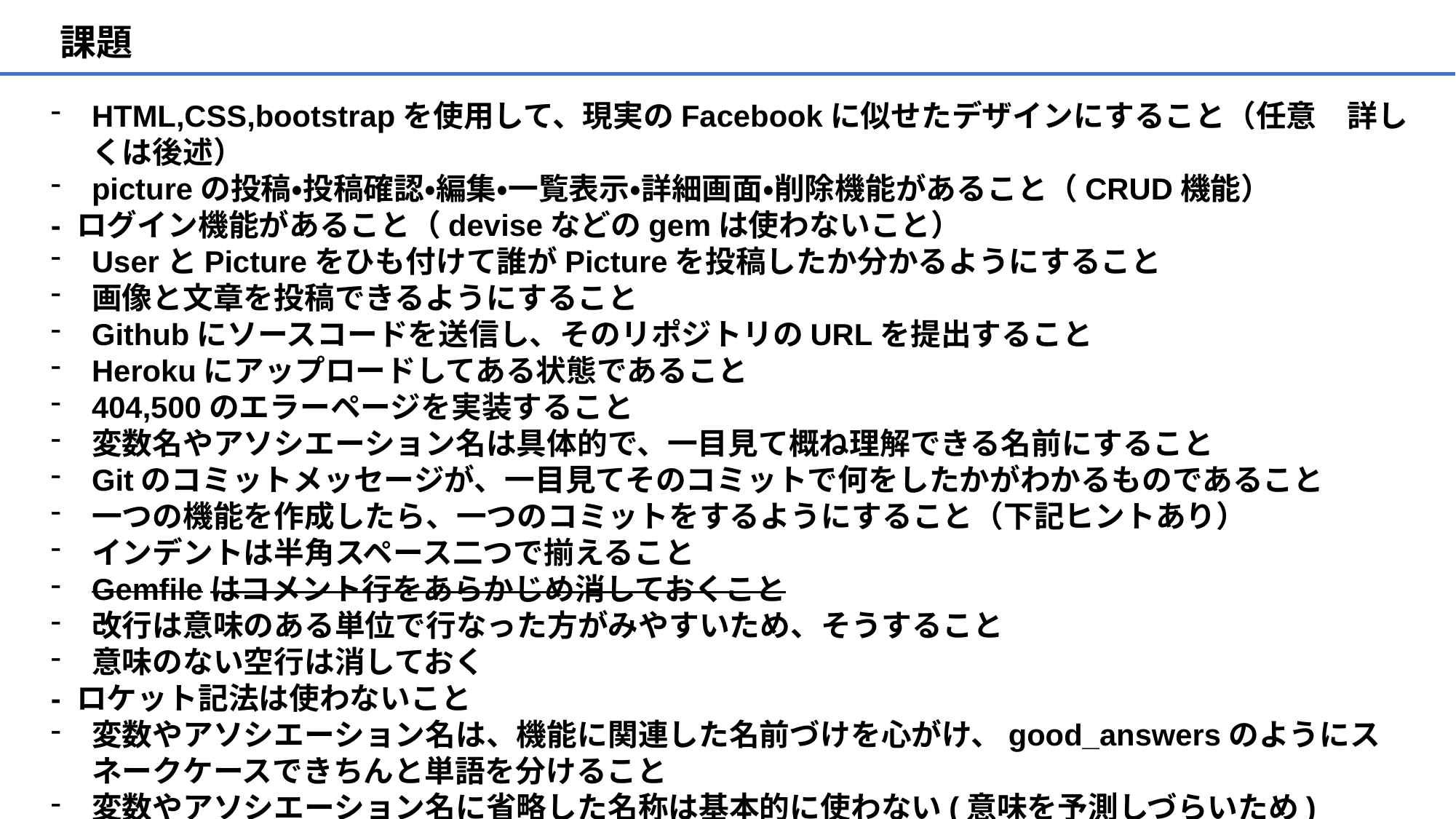

課題
HTML,CSS,bootstrapを使用して、現実のFacebookに似せたデザインにすること（任意　詳しくは後述）
pictureの投稿・投稿確認・編集・一覧表示・詳細画面・削除機能があること（CRUD機能）
- ログイン機能があること（deviseなどのgemは使わないこと）
UserとPictureをひも付けて誰がPictureを投稿したか分かるようにすること
画像と文章を投稿できるようにすること
Githubにソースコードを送信し、そのリポジトリのURLを提出すること
Herokuにアップロードしてある状態であること
404,500のエラーページを実装すること
変数名やアソシエーション名は具体的で、一目見て概ね理解できる名前にすること
Gitのコミットメッセージが、一目見てそのコミットで何をしたかがわかるものであること
一つの機能を作成したら、一つのコミットをするようにすること（下記ヒントあり）
インデントは半角スペース二つで揃えること
Gemfileはコメント行をあらかじめ消しておくこと
改行は意味のある単位で行なった方がみやすいため、そうすること
意味のない空行は消しておく
- ロケット記法は使わないこと
変数やアソシエーション名は、機能に関連した名前づけを心がけ、good_answersのようにスネークケースできちんと単語を分けること
変数やアソシエーション名に省略した名称は基本的に使わない(意味を予測しづらいため)
privateより下の行はprivateと同じレベルのインデントにする
- updateなどの記述の際、バリデーションが発火した時の処理も考慮しておくこと。（レンダリングするviewが見つけられなくてエラーになったりしないように注意する）